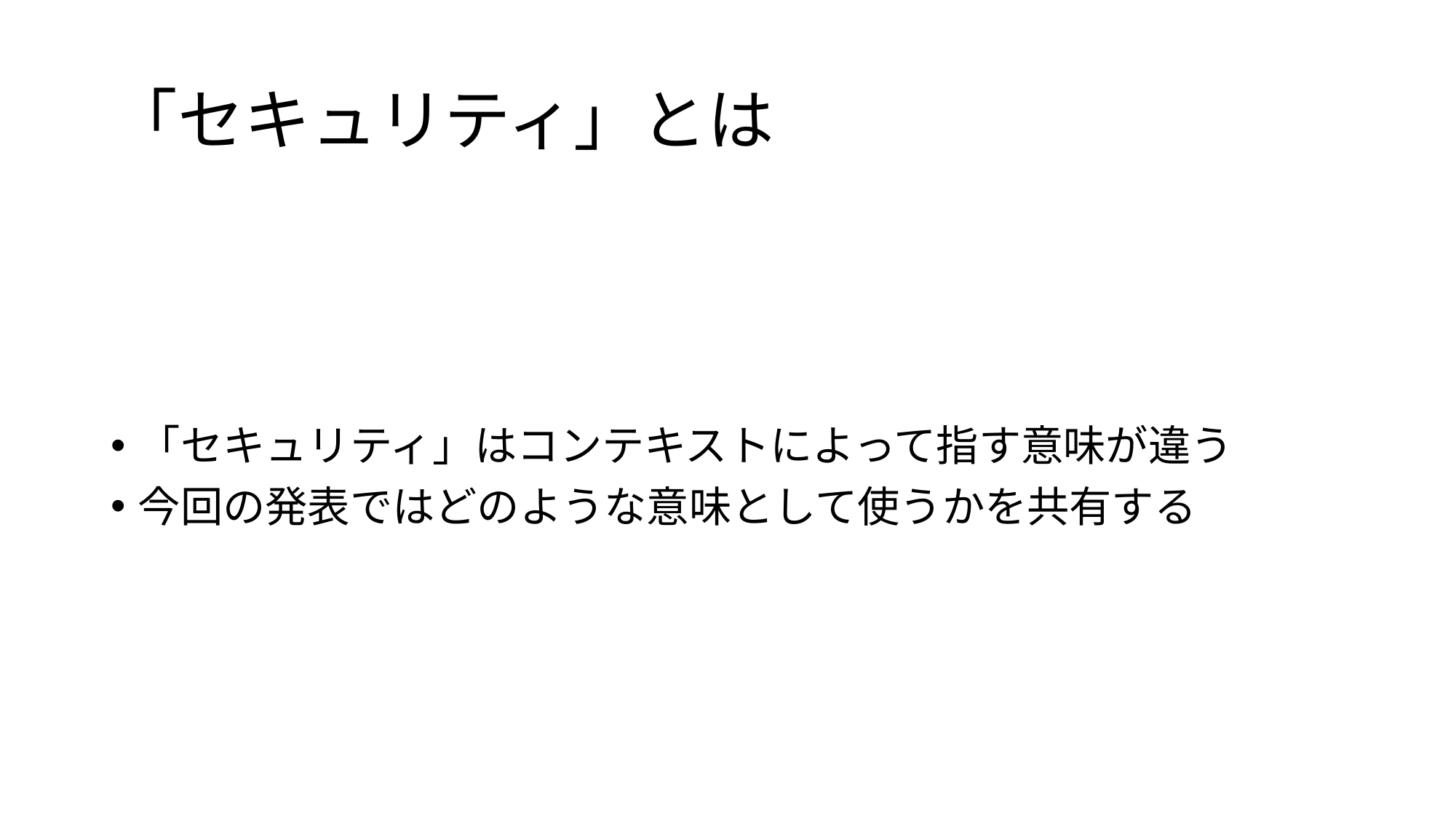

# 「セキュリティ」とは
「セキュリティ」はコンテキストによって指す意味が違う
今回の発表ではどのような意味として使うかを共有する